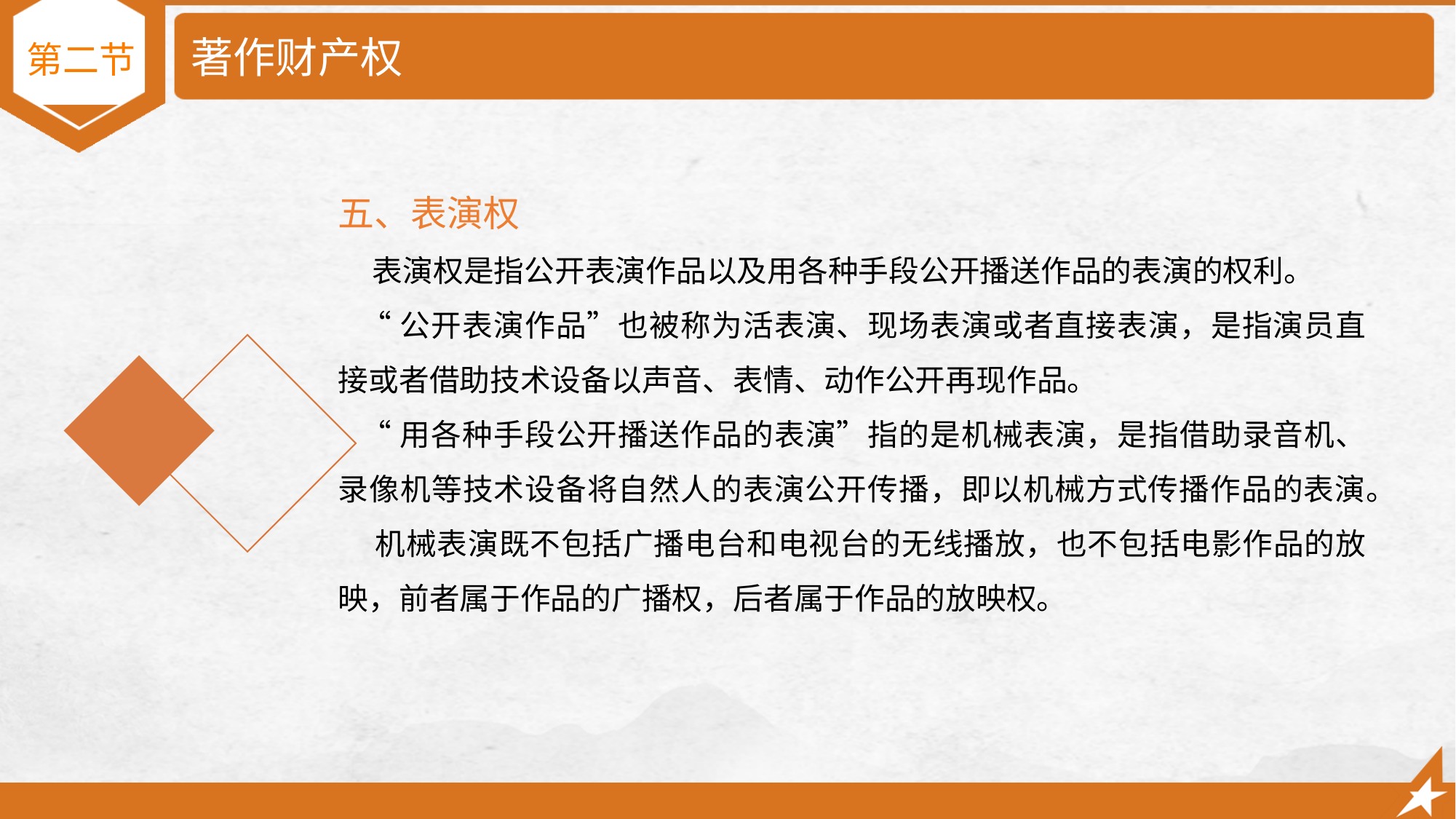

# 著作财产权
第二节
五、表演权
    表演权是指公开表演作品以及用各种手段公开播送作品的表演的权利。
   “公开表演作品”也被称为活表演、现场表演或者直接表演，是指演员直接或者借助技术设备以声音、表情、动作公开再现作品。
   “用各种手段公开播送作品的表演”指的是机械表演，是指借助录音机、录像机等技术设备将自然人的表演公开传播，即以机械方式传播作品的表演。
    机械表演既不包括广播电台和电视台的无线播放，也不包括电影作品的放映，前者属于作品的广播权，后者属于作品的放映权。